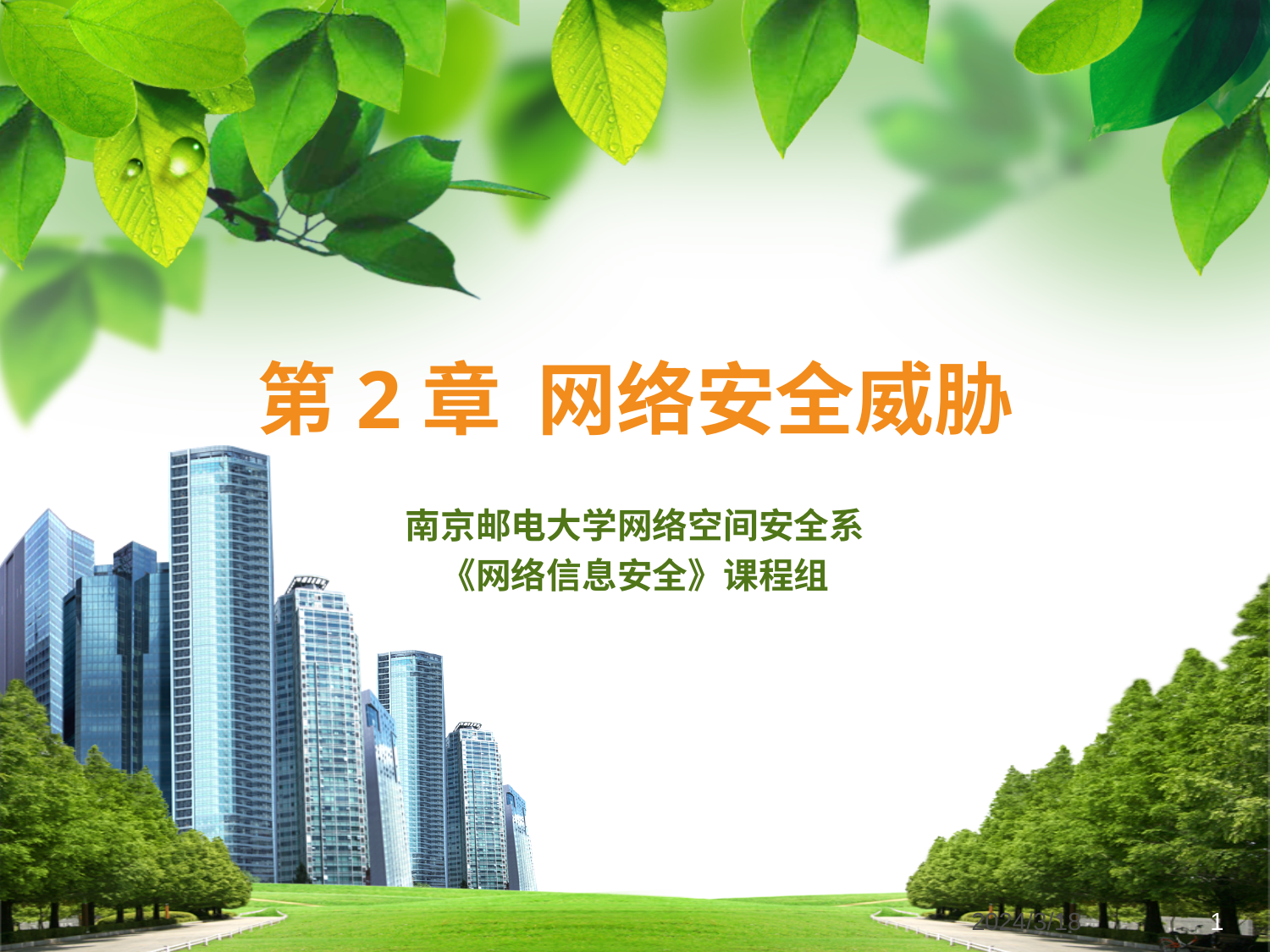

# 第2章  网络安全威胁
南京邮电大学网络空间安全系
《网络信息安全》课程组
2024/3/18
1